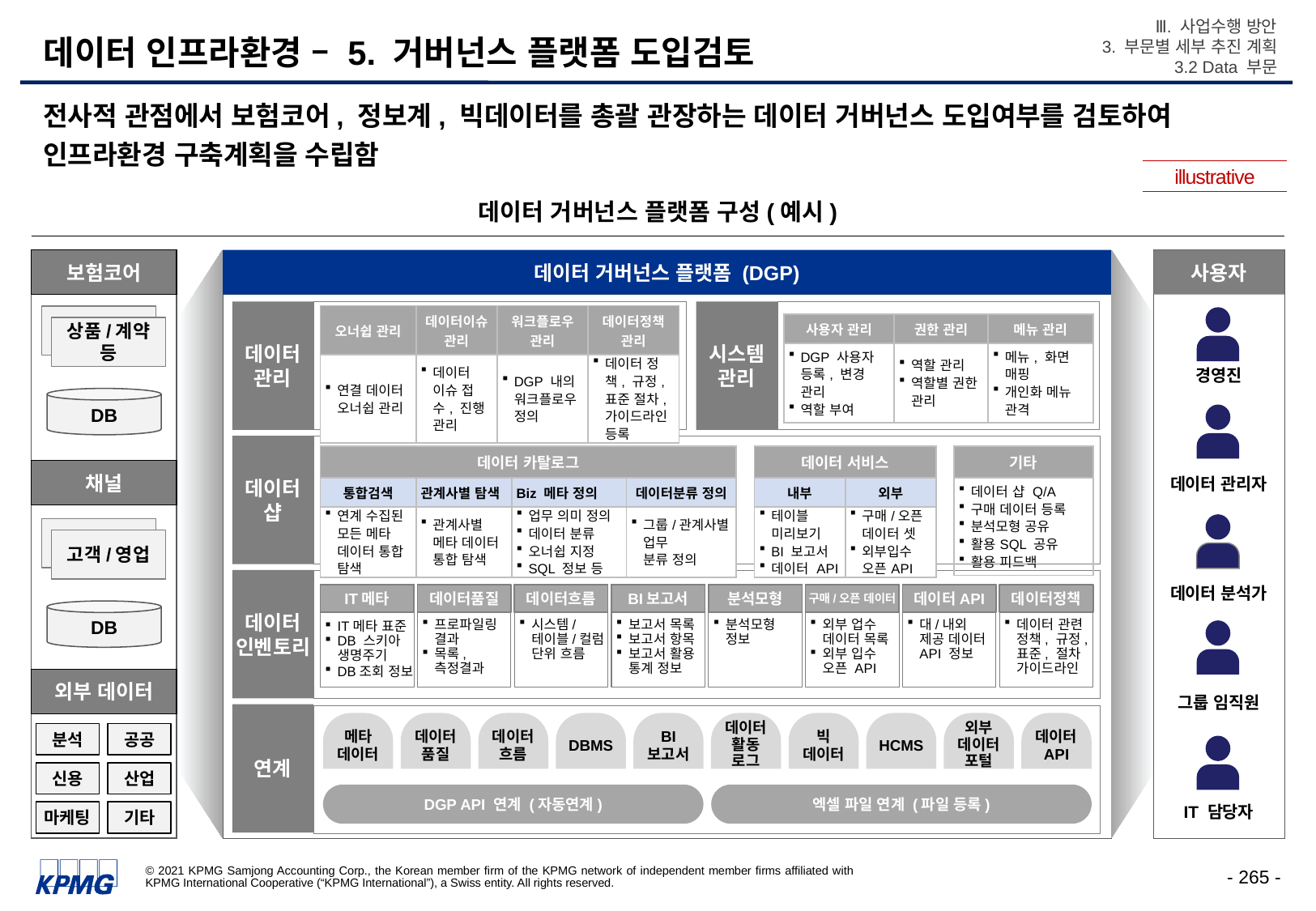

Ⅲ. 사업수행 방안
3. 부문별 세부 추진 계획
3.2 Data 부문
# 데이터 인프라환경 – 5. 거버넌스 플랫폼 도입검토
전사적 관점에서 보험코어, 정보계, 빅데이터를 총괄 관장하는 데이터 거버넌스 도입여부를 검토하여 인프라환경 구축계획을 수립함
illustrative
데이터 거버넌스 플랫폼 구성(예시)

보험코어
데이터 거버넌스 플랫폼 (DGP)
사용자

데이터
관리
데이터
인벤토리
시스템
관리
데이터
인벤토리
| 오너쉽 관리 | 데이터이슈 관리 | 워크플로우 관리 | 데이터정책 관리 |
| --- | --- | --- | --- |
| 연결 데이터 오너쉽 관리 | 데이터 이슈 접수, 진행 관리 | DGP 내의 워크플로우 정의 | 데이터 정책, 규정, 표준 절차, 가이드라인 등록 |

| 사용자 관리 | 권한 관리 | 메뉴 관리 |
| --- | --- | --- |
| DGP 사용자 등록, 변경 관리 역할 부여 | 역할 관리 역할별 권한 관리 | 메뉴, 화면 매핑 개인화 메뉴 관격 |
상품/계약
등

경영진
DB

데이터
샵
데이터
인벤토리
| 데이터 카탈로그 |  |  |  |
| --- | --- | --- | --- |
| 통합검색 | 관계사별 탐색 | Biz 메타 정의 | 데이터분류 정의 |
| 연계 수집된 모든 메타 데이터 통합 탐색 | 관계사별 메타 데이터 통합 탐색 | 업무 의미 정의 데이터 분류 오너쉽 지정 SQL 정보 등 | 그룹/관계사별 업무 분류 정의 |
| 데이터 서비스 |  |
| --- | --- |
| 내부 | 외부 |
| 테이블 미리보기 BI 보고서 데이터 API | 구매/오픈 데이터 셋 외부입수 오픈API |
| 기타 |
| --- |
| 데이터 샵 Q/A 구매 데이터 등록 분석모형 공유 활용SQL 공유 활용 피드백 |
채널
데이터 관리자

고객/영업

데이터
인벤토리
데이터
인벤토리
데이터 분석가
IT메타 표준
DB 스키아
생명주기
DB조회 정보
IT메타
프로파일링
결과
목록,
측정결과
데이터품질
시스템/
테이블/컬럼
단위 흐름
데이터흐름
보고서 목록
보고서 항목
보고서 활용
통계 정보
BI보고서
분석모형
정보
분석모형
외부 업수
데이터 목록
외부 입수
오픈 API
구매/오픈 데이터
대/내외 제공 데이터
API 정보
데이터API
데이터 관련
정책, 규정,
표준, 절차
가이드라인
데이터정책
DB

외부 데이터
그룹 임직원
연계

메타
데이터
데이터
품질
데이터
흐름
DBMS
BI
보고서
데이터
활동
로그
빅
데이터
HCMS
외부
데이터 포털
데이터
API
분석
공공

신용
산업

DGP API 연계 (자동연계)
엑셀 파일 연계 (파일 등록)
IT 담당자
마케팅
기타